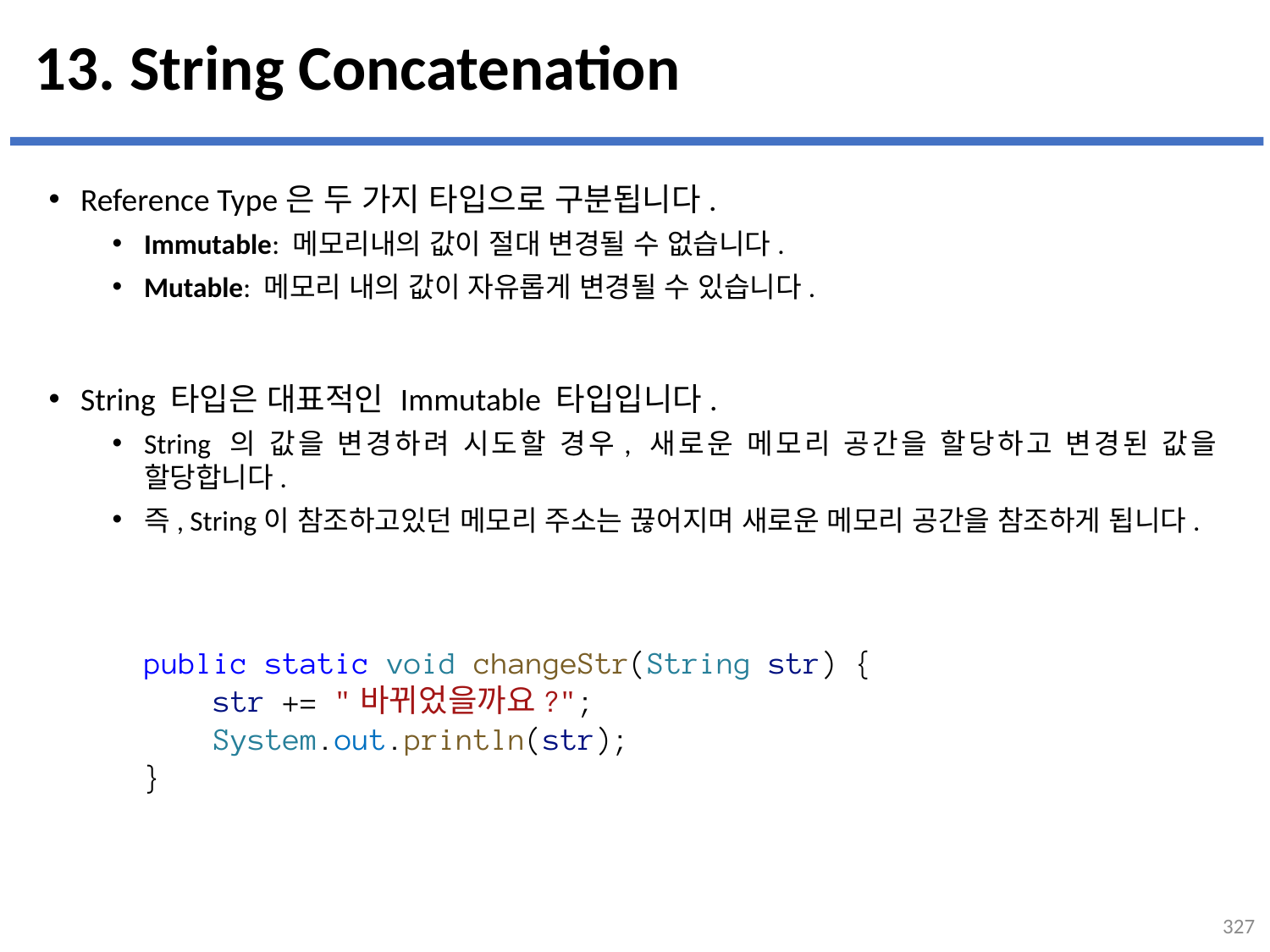

# 13. String Concatenation
Reference Type은 두 가지 타입으로 구분됩니다.
Immutable: 메모리내의 값이 절대 변경될 수 없습니다.
Mutable: 메모리 내의 값이 자유롭게 변경될 수 있습니다.

String 타입은 대표적인 Immutable 타입입니다.
String 의 값을 변경하려 시도할 경우, 새로운 메모리 공간을 할당하고 변경된 값을 할당합니다.
즉, String이 참조하고있던 메모리 주소는 끊어지며 새로운 메모리 공간을 참조하게 됩니다.

...

설명
public static void changeStr(String str) {
    str += "바뀌었을까요?";
    System.out.println(str);
}
327